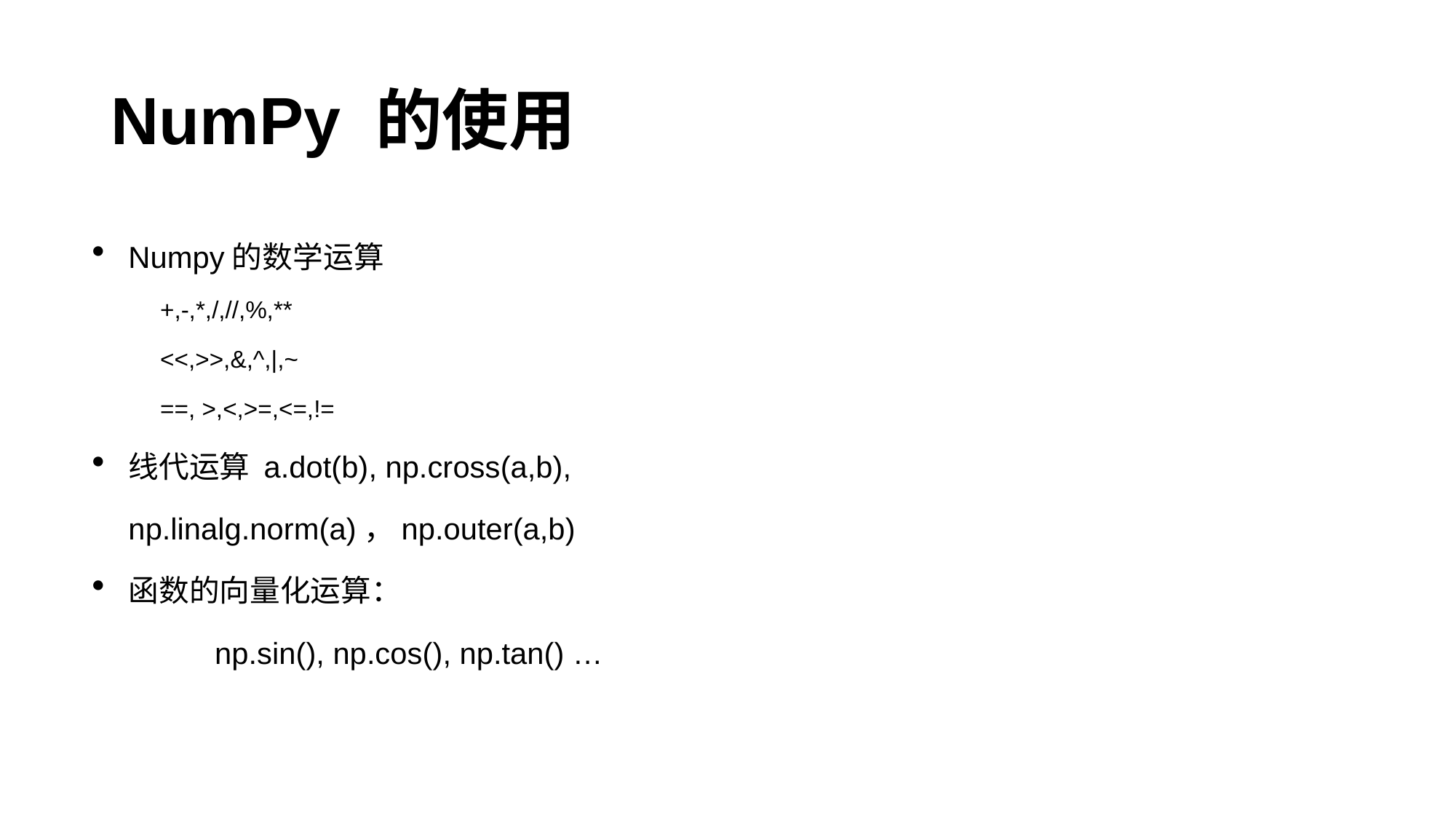

# NumPy 的使用
Numpy的数学运算
+,-,*,/,//,%,**
<<,>>,&,^,|,~
==, >,<,>=,<=,!=
线代运算 a.dot(b), np.cross(a,b), np.linalg.norm(a)，np.outer(a,b)
函数的向量化运算：
	np.sin(), np.cos(), np.tan() …